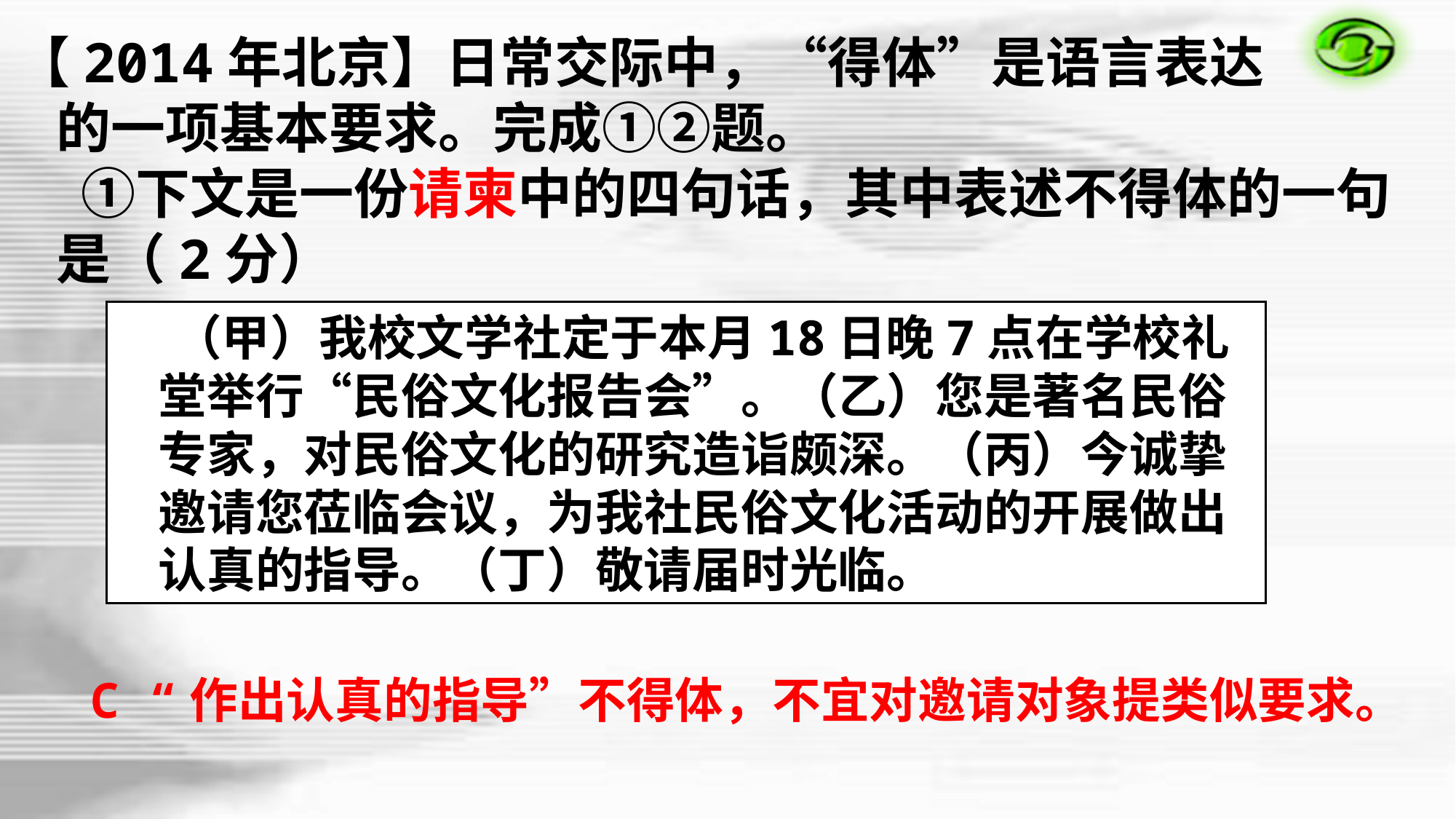

【2014年北京】日常交际中，“得体”是语言表达
的一项基本要求。完成①②题。
  ①下文是一份请柬中的四句话，其中表述不得体的一句是（2分）
    A．（甲）		  B．（乙）
    C．（丙）		  D．（丁）
    （甲）我校文学社定于本月18日晚7点在学校礼堂举行“民俗文化报告会”。（乙）您是著名民俗专家，对民俗文化的研究造诣颇深。（丙）今诚挚邀请您莅临会议，为我社民俗文化活动的开展做出认真的指导。（丁）敬请届时光临。
C “作出认真的指导”不得体，不宜对邀请对象提类似要求。